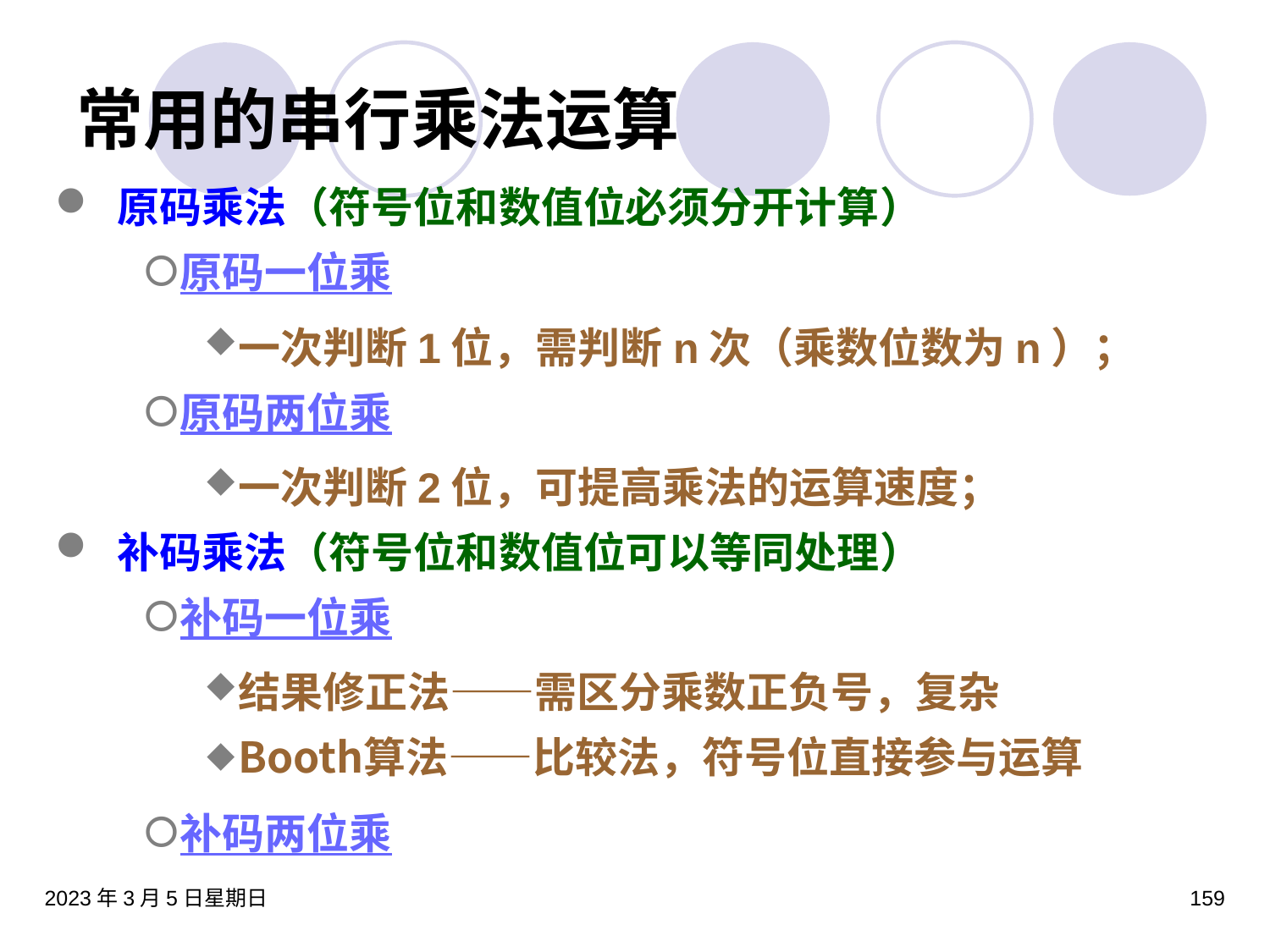

# 常用的串行乘法运算
原码乘法（符号位和数值位必须分开计算）
原码一位乘
一次判断1位，需判断n次（乘数位数为n）；
原码两位乘
一次判断2位，可提高乘法的运算速度；
补码乘法（符号位和数值位可以等同处理）
补码一位乘
结果修正法——需区分乘数正负号，复杂
Booth算法——比较法，符号位直接参与运算
补码两位乘
2023年3月5日星期日
159